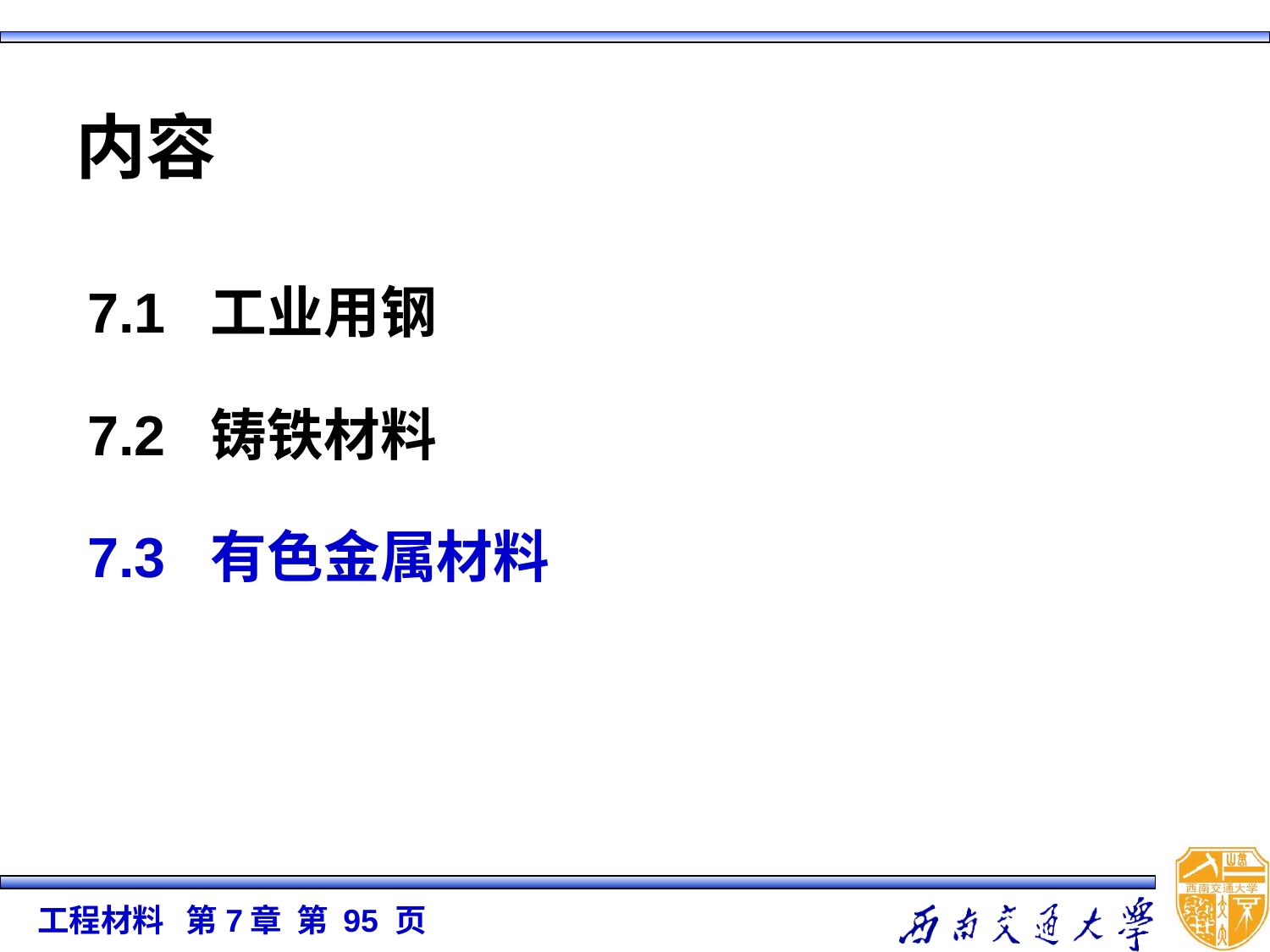

# 内容
7.1  工业用钢
7.2  铸铁材料
7.3  有色金属材料